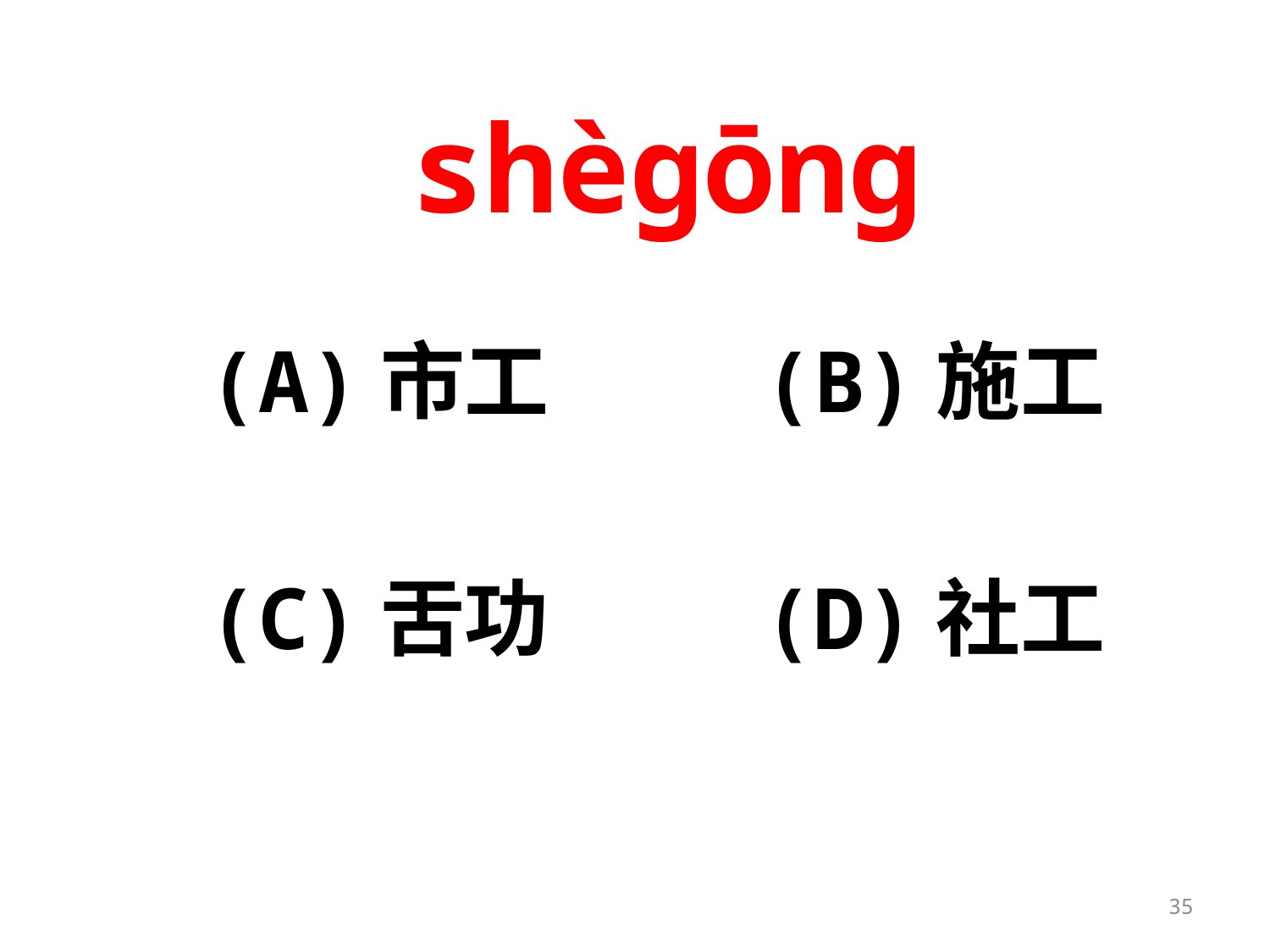

# shègōng

(A)市工		(B)施工

(C)舌功		(D)社工
35